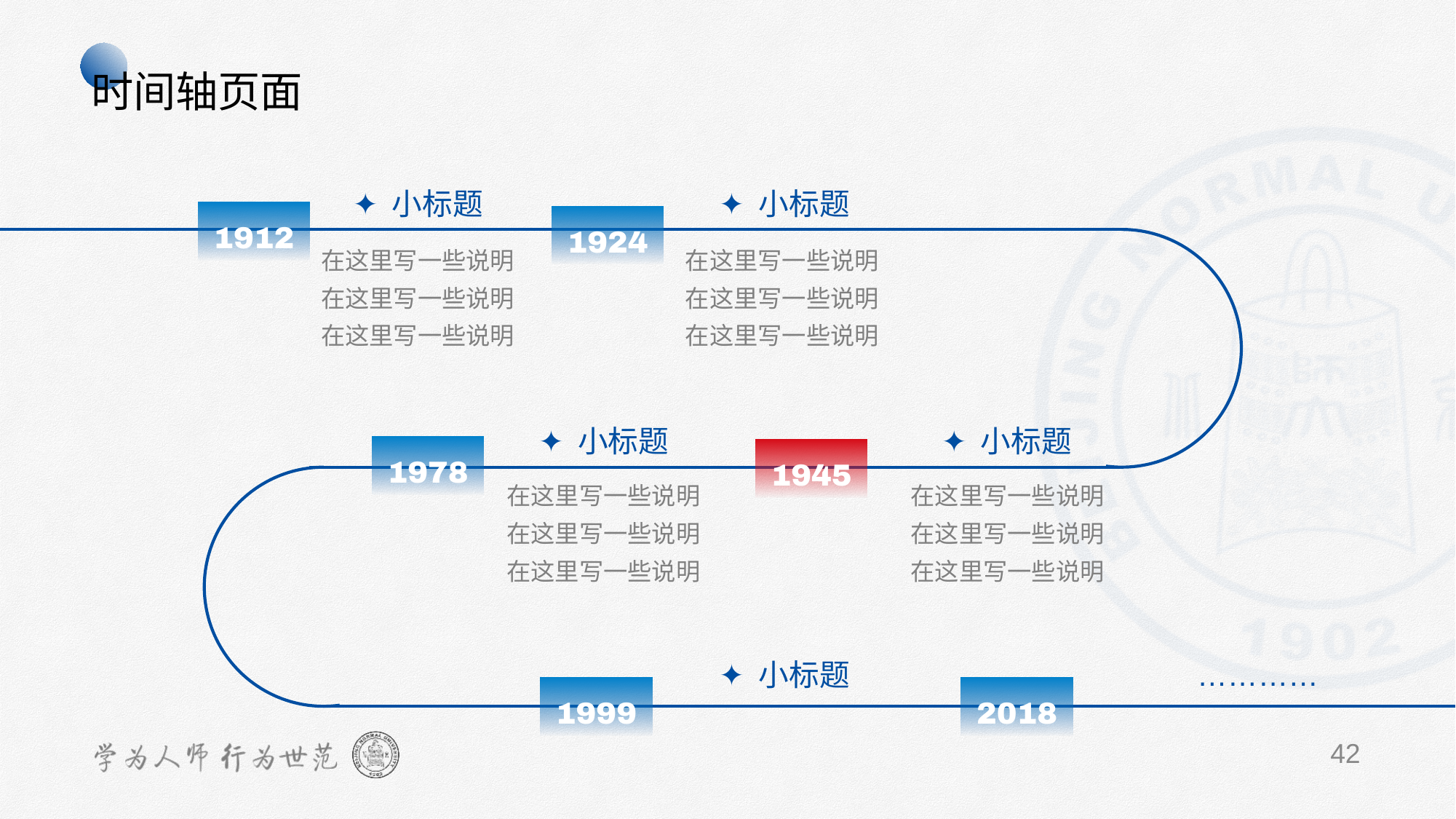

时间轴页面
✦ 小标题
✦ 小标题
1912
1924

在这里写一些说明
在这里写一些说明
在这里写一些说明

在这里写一些说明
在这里写一些说明
在这里写一些说明

✦ 小标题
✦ 小标题
1978
1945
在这里写一些说明
在这里写一些说明
在这里写一些说明

在这里写一些说明
在这里写一些说明
在这里写一些说明

✦ 小标题
…………
1999
2018